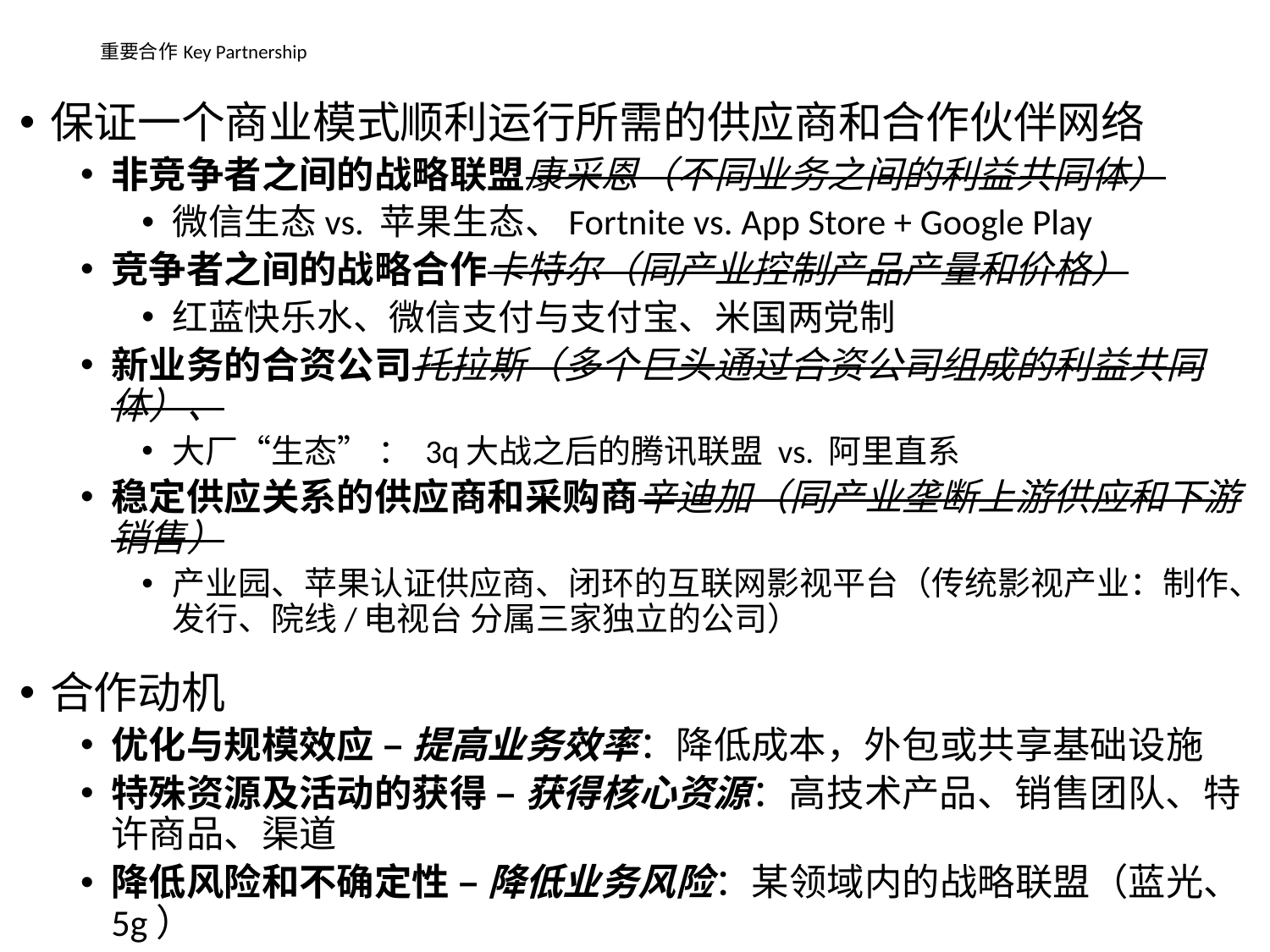

# 重要合作 Key Partnership
保证一个商业模式顺利运行所需的供应商和合作伙伴网络
非竞争者之间的战略联盟康采恩（不同业务之间的利益共同体）
微信生态vs. 苹果生态、Fortnite vs. App Store + Google Play
竞争者之间的战略合作卡特尔（同产业控制产品产量和价格）
红蓝快乐水、微信支付与支付宝、米国两党制
新业务的合资公司托拉斯（多个巨头通过合资公司组成的利益共同体）、
大厂“生态” ： 3q大战之后的腾讯联盟 vs. 阿里直系
稳定供应关系的供应商和采购商辛迪加（同产业垄断上游供应和下游销售）
产业园、苹果认证供应商、闭环的互联网影视平台（传统影视产业：制作、发行、院线/电视台 分属三家独立的公司）

合作动机
优化与规模效应 – 提高业务效率：降低成本，外包或共享基础设施
特殊资源及活动的获得 – 获得核心资源：高技术产品、销售团队、特许商品、渠道
降低风险和不确定性 – 降低业务风险：某领域内的战略联盟（蓝光、5g）